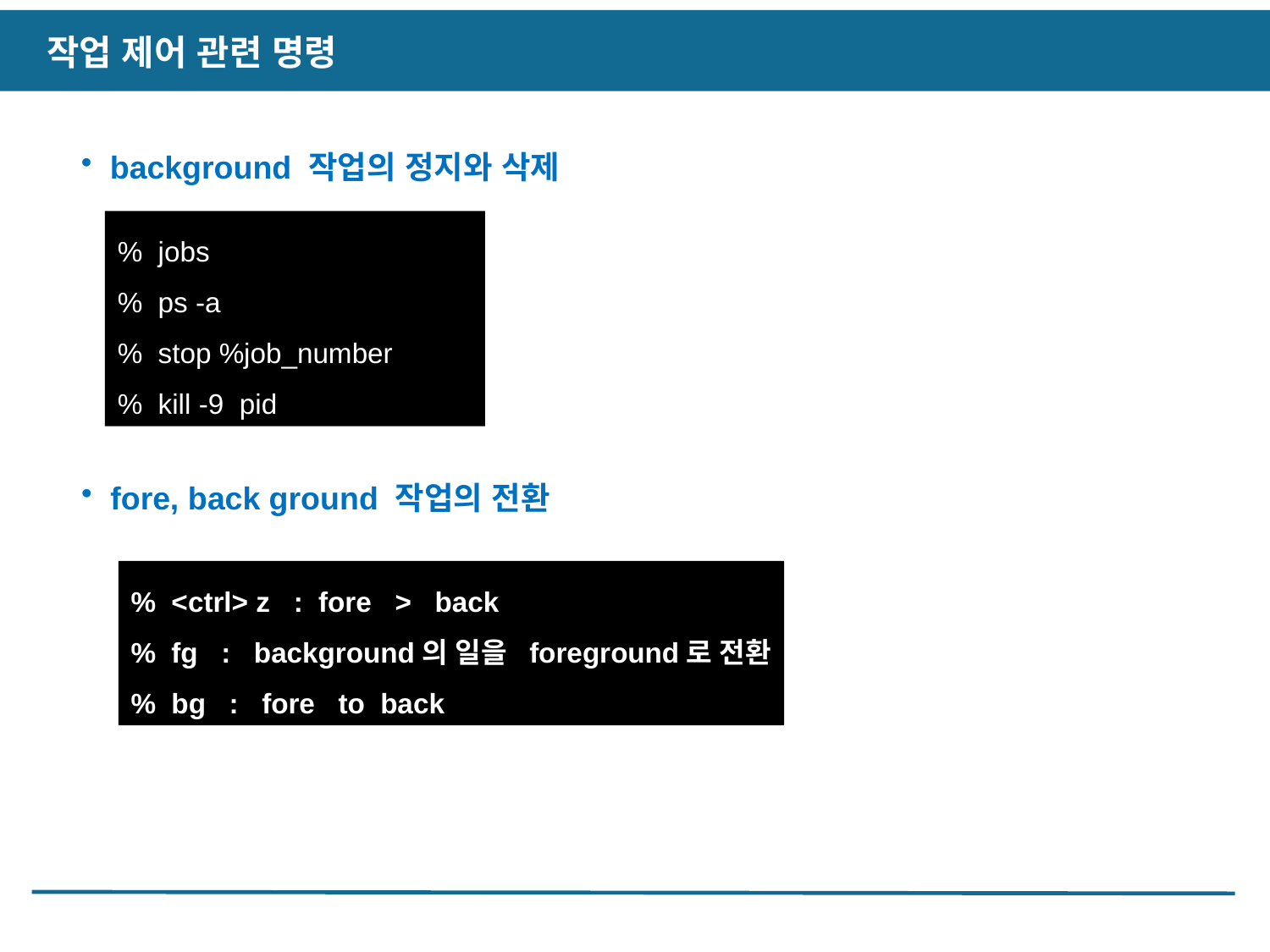

작업 제어 관련 명령
  background 작업의 정지와 삭제
%  jobs
%  ps -a
%  stop %job_number
%  kill -9  pid
  fore, back ground 작업의 전환
%  <ctrl> z   :  fore   >   back
%  fg   :   background의 일을  foreground로 전환
%  bg   :   fore   to  back